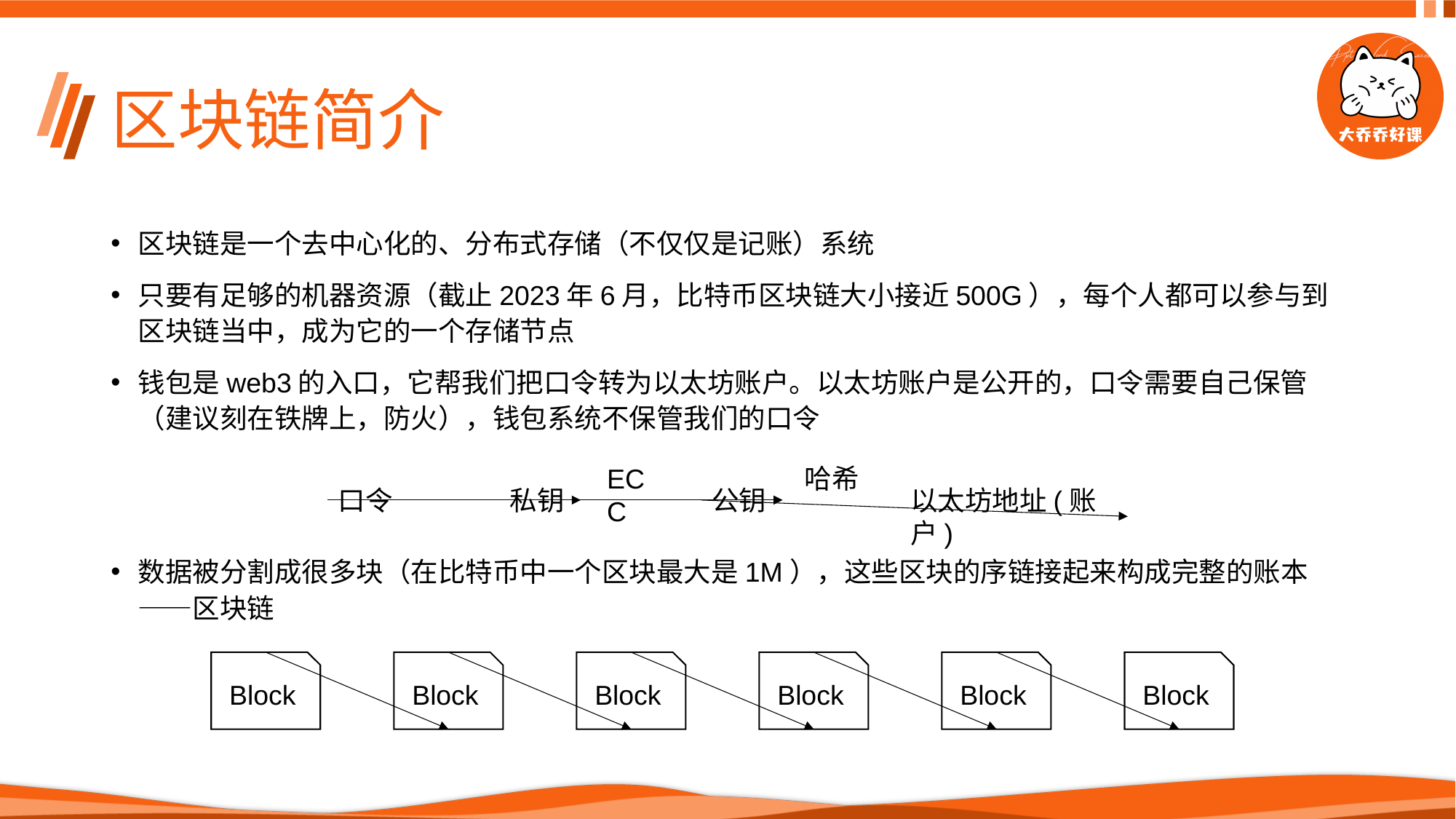

# 区块链简介
区块链是一个去中心化的、分布式存储（不仅仅是记账）系统
只要有足够的机器资源（截止2023年6月，比特币区块链大小接近500G），每个人都可以参与到区块链当中，成为它的一个存储节点
钱包是web3的入口，它帮我们把口令转为以太坊账户。以太坊账户是公开的，口令需要自己保管（建议刻在铁牌上，防火），钱包系统不保管我们的口令

数据被分割成很多块（在比特币中一个区块最大是1M），这些区块的序链接起来构成完整的账本——区块链
ECC
哈希
口令
私钥
公钥
以太坊地址(账户)
Block
Block
Block
Block
Block
Block